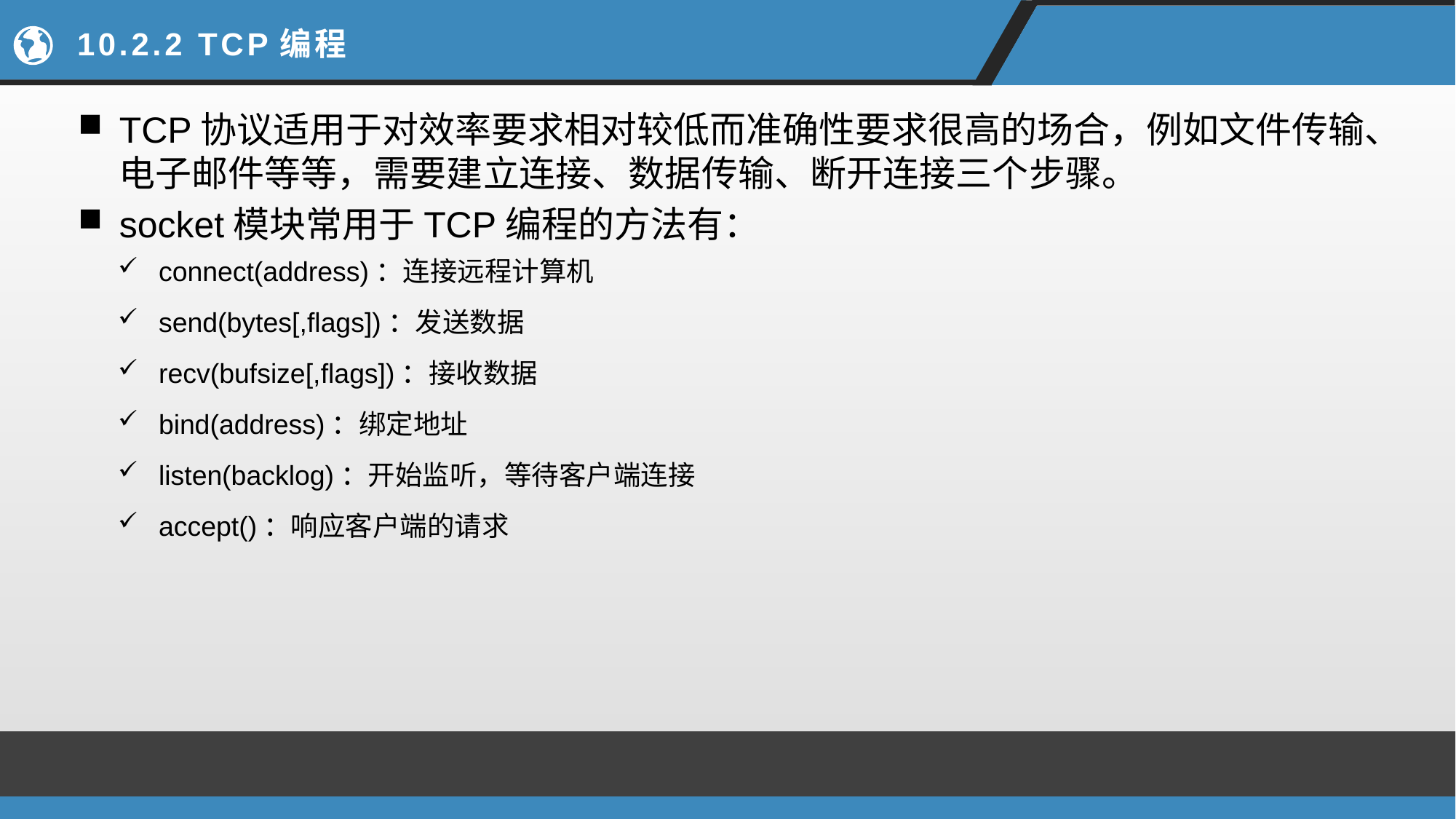

# 10.2.2 TCP编程

TCP协议适用于对效率要求相对较低而准确性要求很高的场合，例如文件传输、电子邮件等等，需要建立连接、数据传输、断开连接三个步骤。
socket模块常用于TCP编程的方法有：
connect(address)：连接远程计算机
send(bytes[,flags])：发送数据
recv(bufsize[,flags])：接收数据
bind(address)：绑定地址
listen(backlog)：开始监听，等待客户端连接
accept()：响应客户端的请求